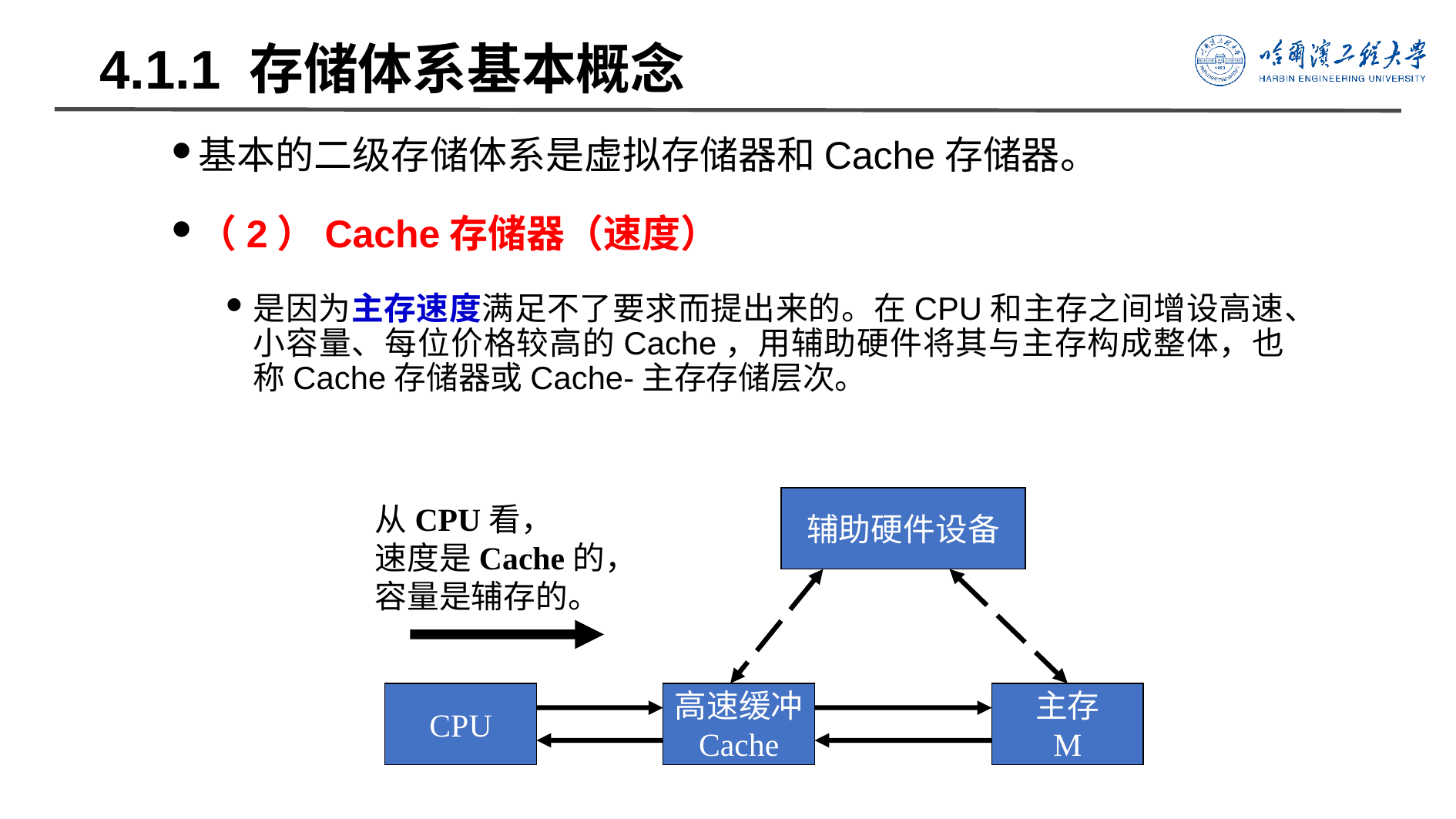

# 4.1.1 存储体系基本概念
基本的二级存储体系是虚拟存储器和Cache存储器。
（2）Cache存储器（速度）
是因为主存速度满足不了要求而提出来的。在CPU和主存之间增设高速、小容量、每位价格较高的Cache，用辅助硬件将其与主存构成整体，也称Cache存储器或Cache-主存存储层次。

辅助硬件设备
从CPU看，
速度是Cache的，
容量是辅存的。

CPU
高速缓冲
Cache
高速缓冲
Cache
主存
M